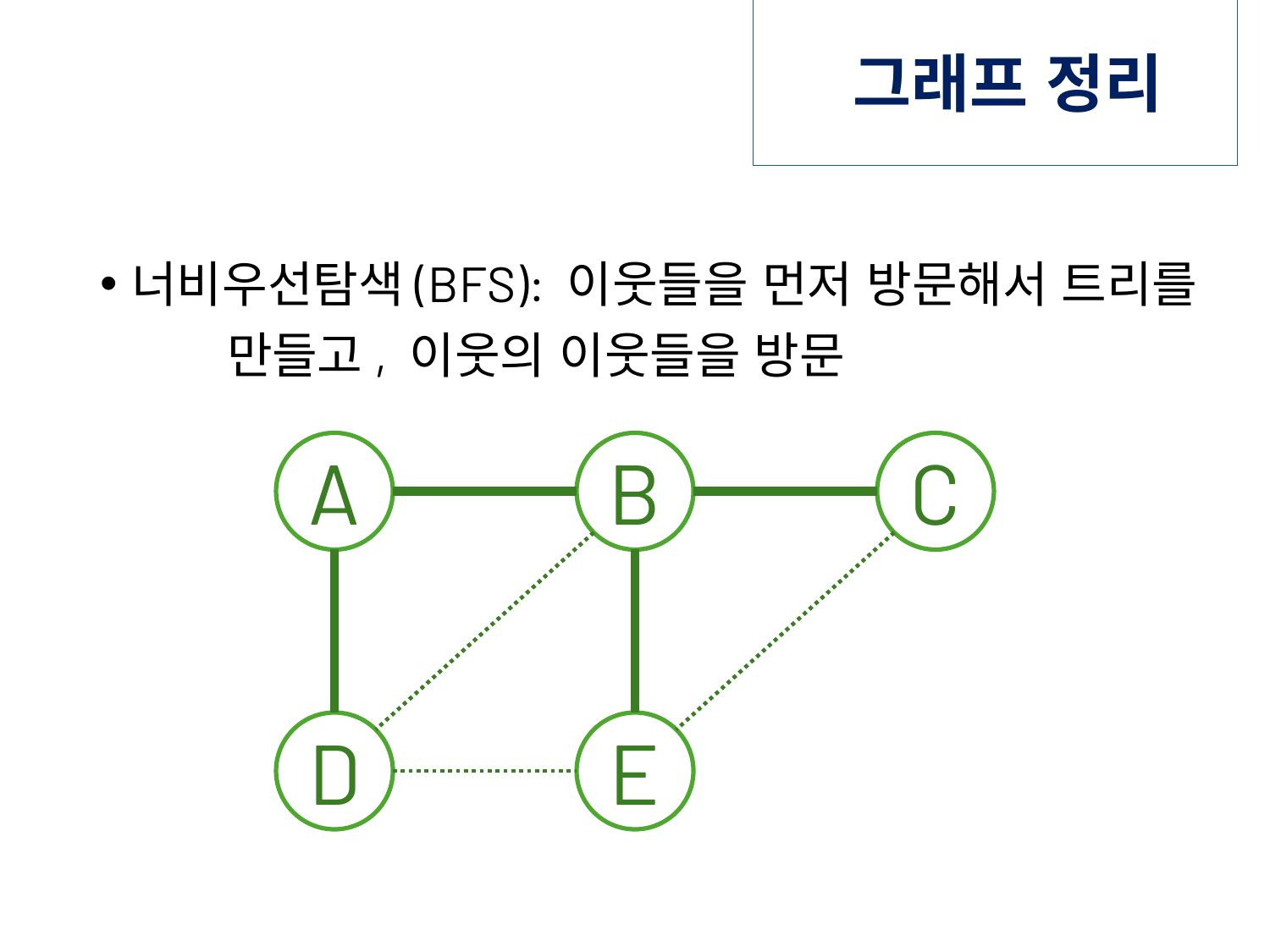

# 그래프 정리
너비우선탐색(BFS): 이웃들을 먼저 방문해서 트리를
	만들고, 이웃의 이웃들을 방문
A
B
C
D
E